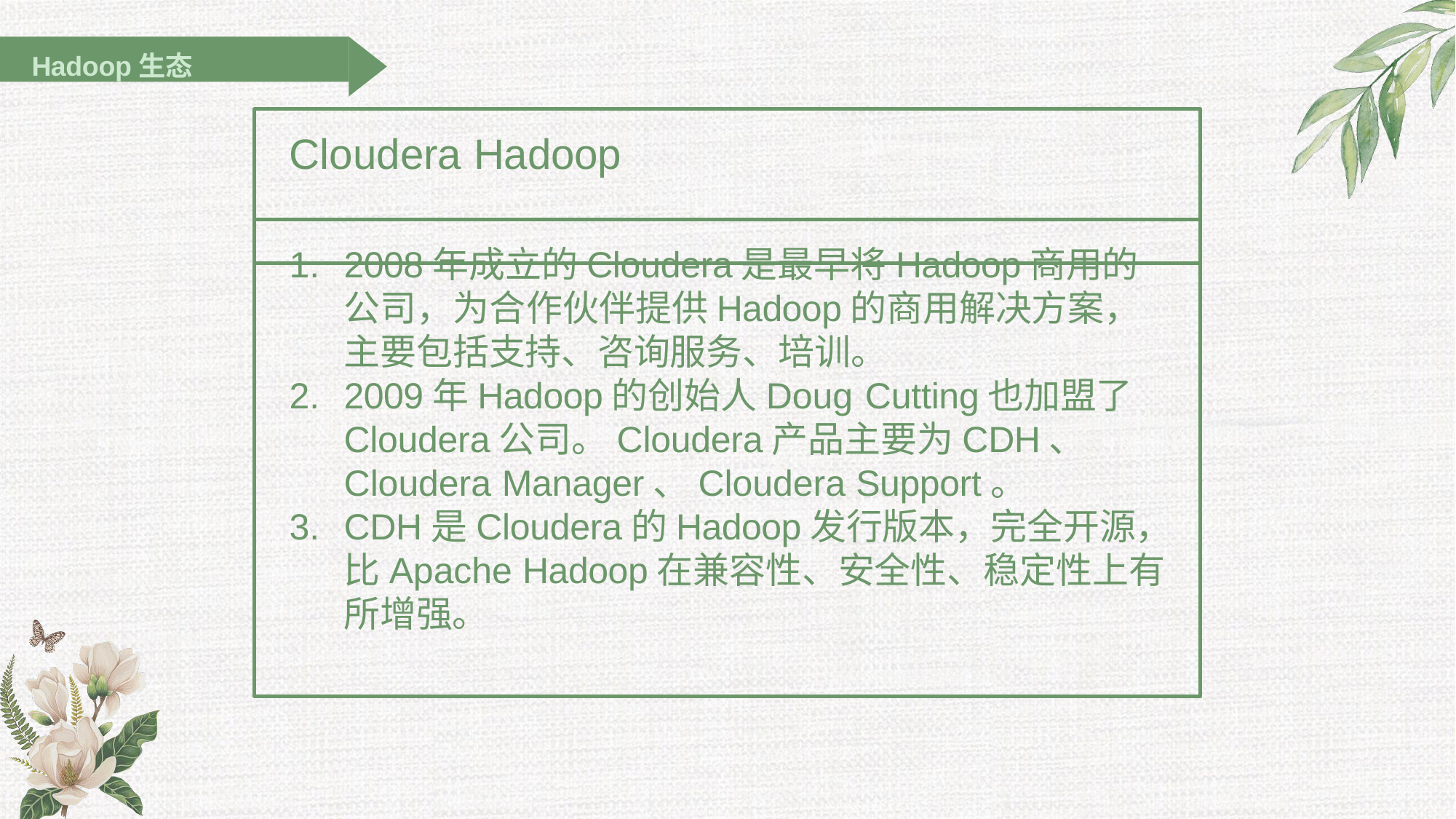

Hadoop生态
# Cloudera Hadoop

2008年成立的Cloudera是最早将Hadoop商用的公司，为合作伙伴提供Hadoop的商用解决方案，主要包括支持、咨询服务、培训。
2009年Hadoop的创始人Doug Cutting也加盟了 Cloudera公司。Cloudera产品主要为CDH、 Cloudera Manager、Cloudera Support。
CDH是Cloudera的Hadoop发行版本，完全开源，比Apache Hadoop在兼容性、安全性、稳定性上有所增强。